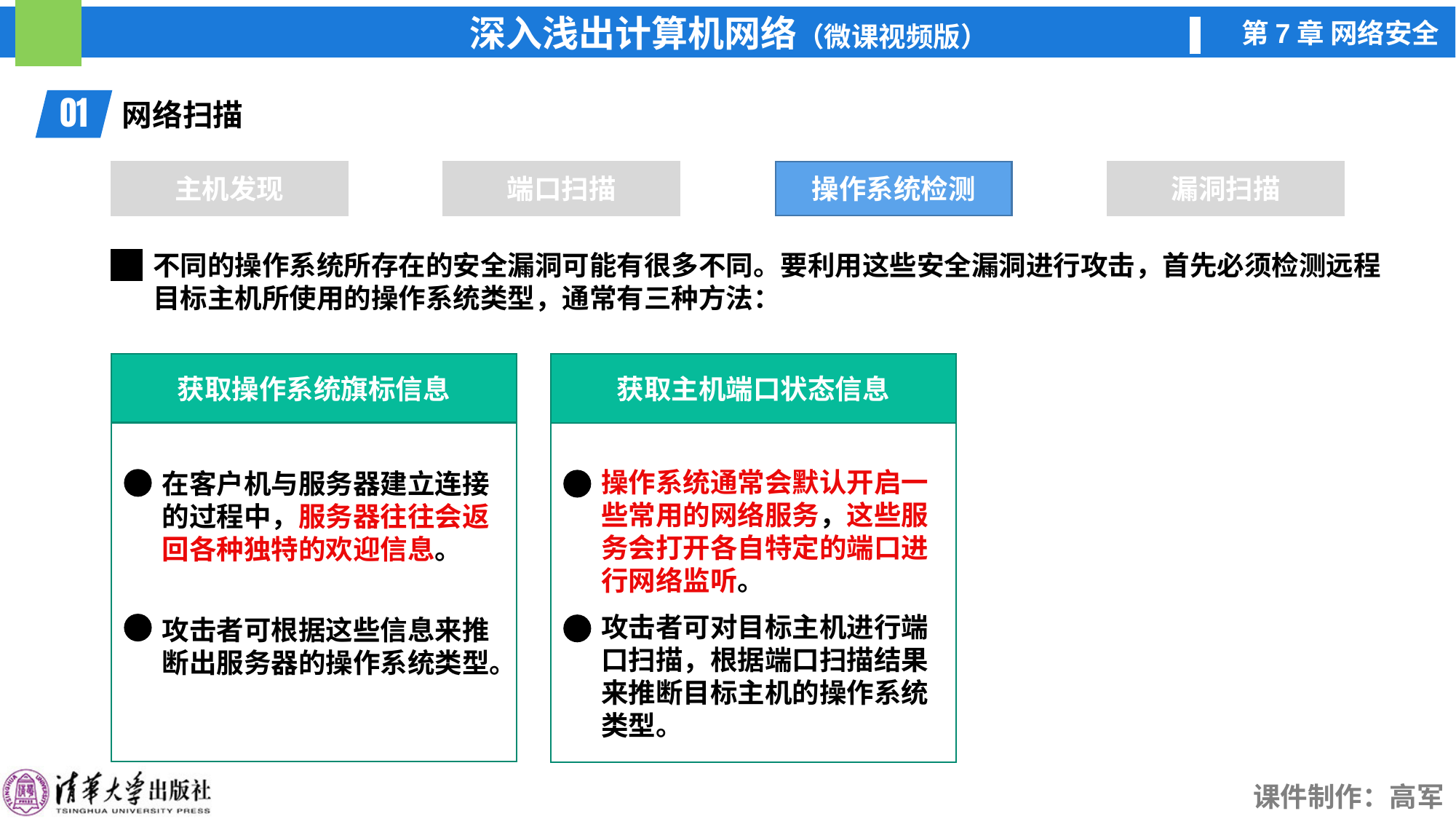

01
网络扫描
主机发现
端口扫描
操作系统检测
操作系统检测
漏洞扫描
不同的操作系统所存在的安全漏洞可能有很多不同。要利用这些安全漏洞进行攻击，首先必须检测远程目标主机所使用的操作系统类型，通常有三种方法：

获取操作系统旗标信息
获取主机端口状态信息

在客户机与服务器建立连接的过程中，服务器往往会返回各种独特的欢迎信息。
操作系统通常会默认开启一些常用的网络服务，这些服务会打开各自特定的端口进行网络监听。

攻击者可根据这些信息来推断出服务器的操作系统类型。
攻击者可对目标主机进行端口扫描，根据端口扫描结果来推断目标主机的操作系统类型。